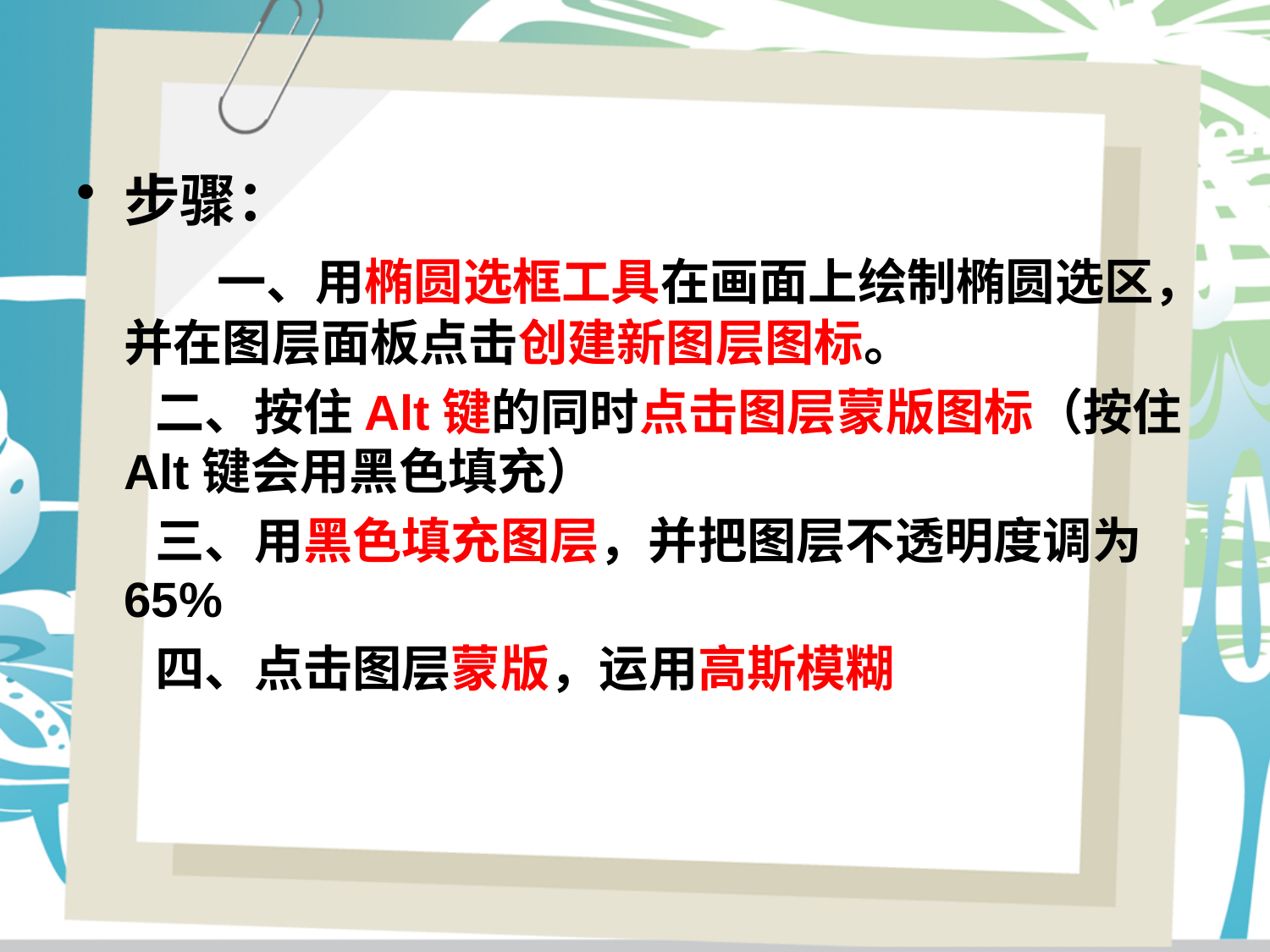

步骤：
          一、用椭圆选框工具在画面上绘制椭圆选区，并在图层面板点击创建新图层图标。
      二、按住Alt键的同时点击图层蒙版图标（按住Alt键会用黑色填充）
      三、用黑色填充图层，并把图层不透明度调为65%
      四、点击图层蒙版，运用高斯模糊